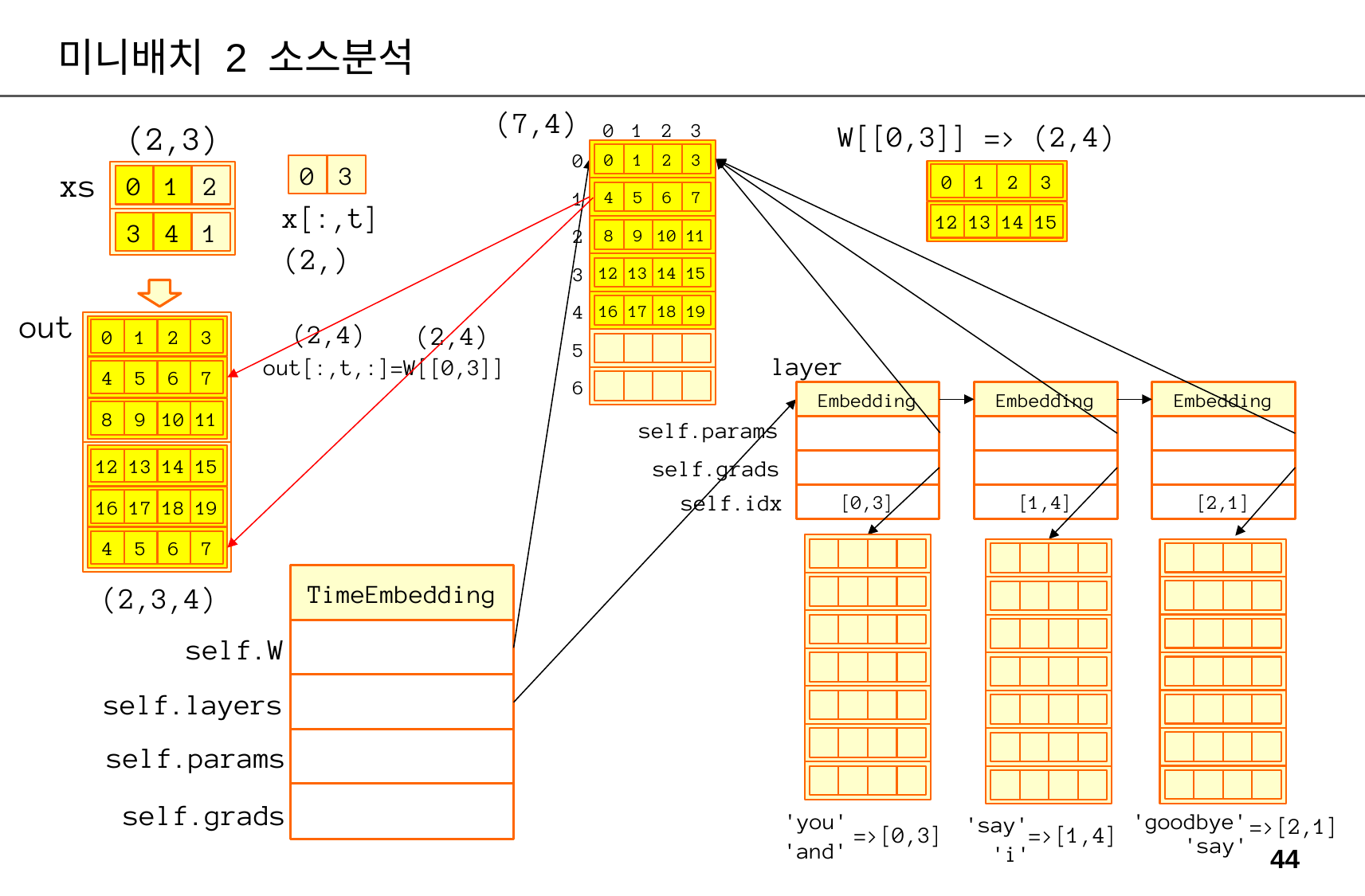

미니배치 2 소스분석
(7,4)
(2,3)
W[[0,3]] => (2,4)
0
1
2
3

0
1
2
3
0
0
3
xs

0
1
2
3
0
1
2

4
5
6
7
1
x[:,t]

12
13
14
15

3
4
1

8
9
10
11
2
(2,)

12
13
14
15
3

16
17
18
19
4
out
(2,4)

(2,4)

0
1
2
3

5
layer
out[:,t,:]=W[[0,3]]

4
5
6
7

6
Embedding
Embedding
Embedding

8
9
10
11
self.params

self.grads
12
13
14
15

self.idx
[0,3]
[1,4]
[2,1]

16
17
18
19

4
5
6
7

TimeEmbedding

(2,3,4)

self.W

self.layers

self.params

self.grads
'you'
'goodbye'
'say'
=>[2,1]
=>[0,3]
=>[1,4]
'say'
'and'
'i'